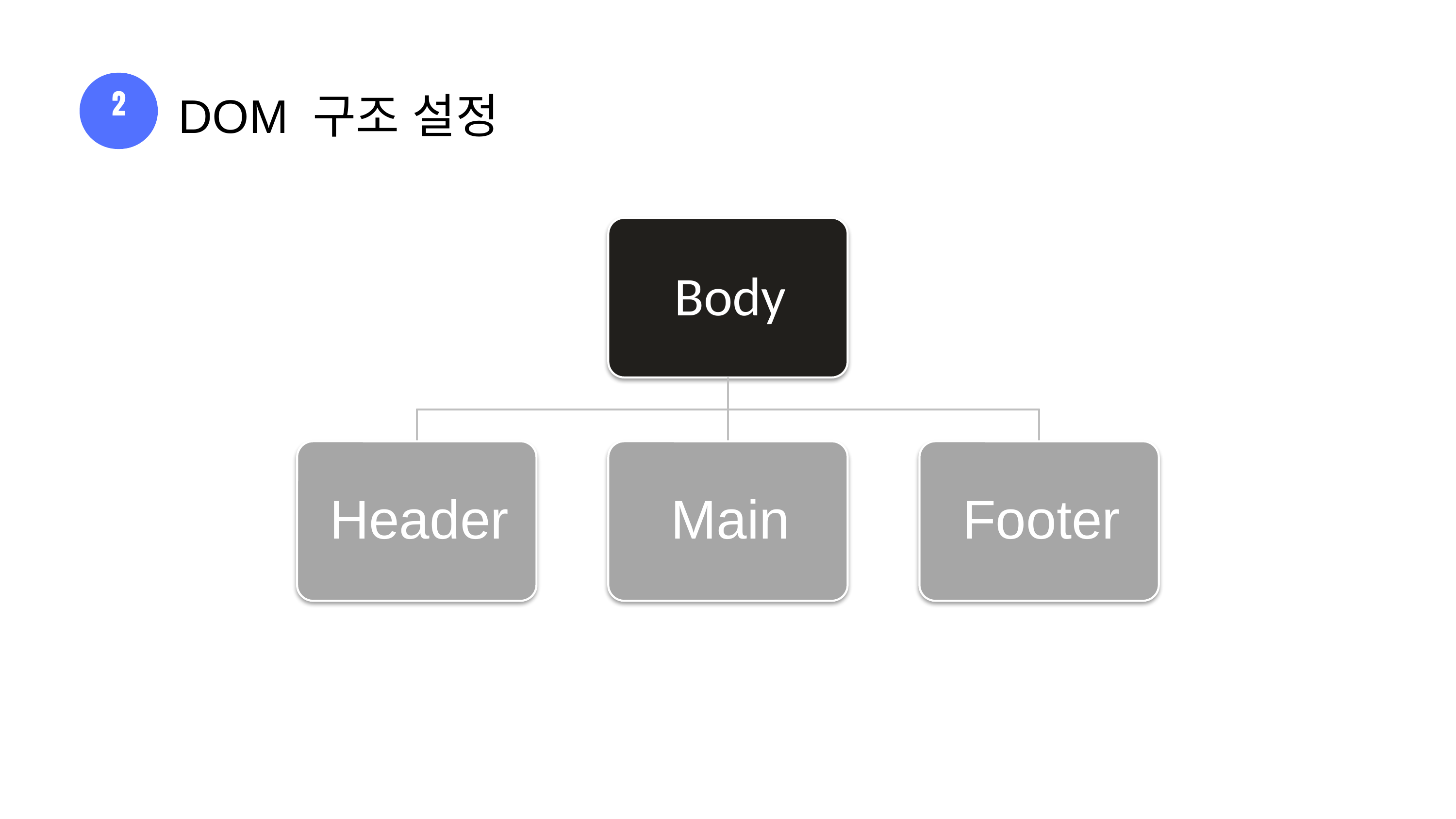

2
DOM 구조 설정
Body
Header
Main
Footer